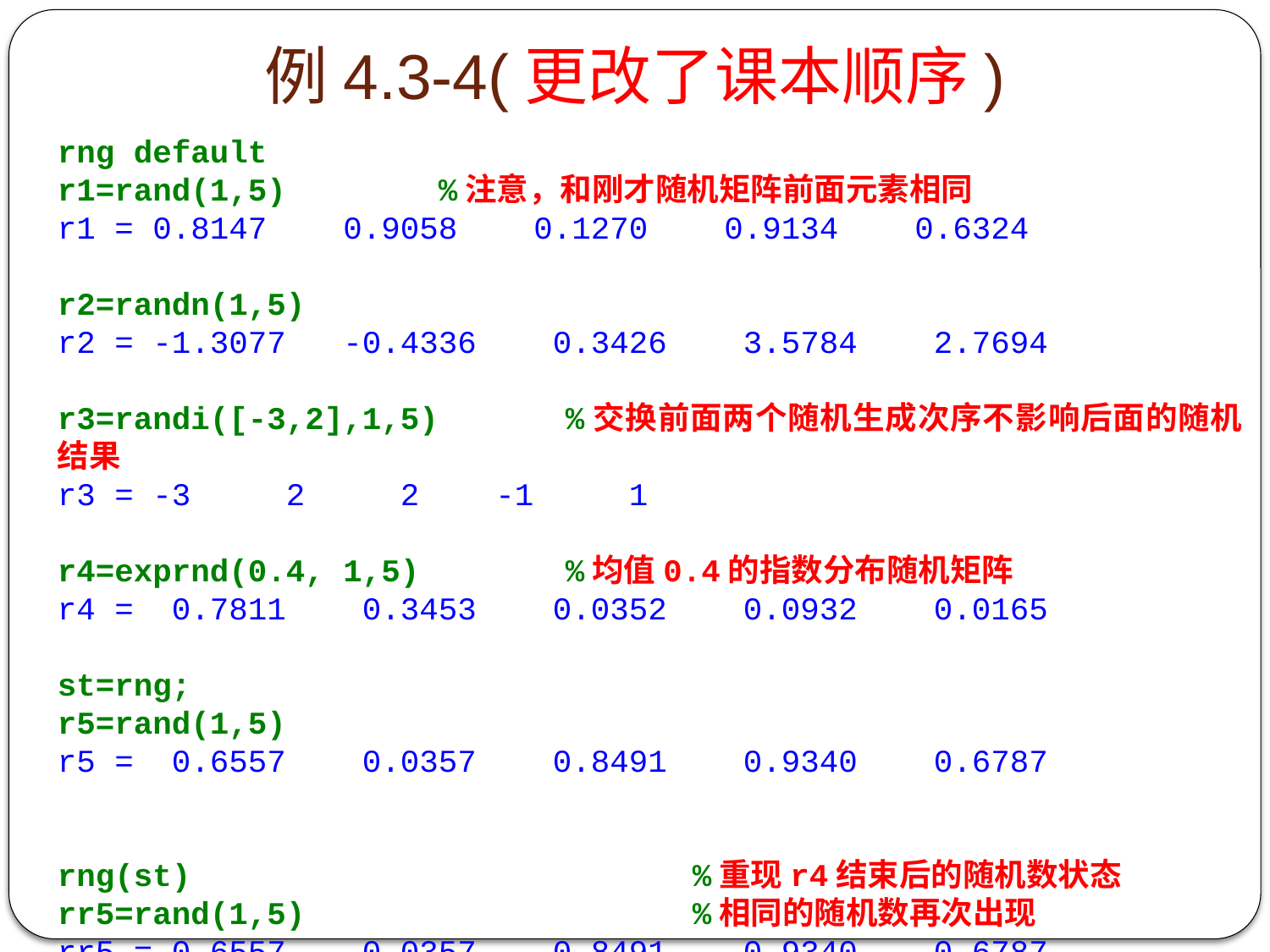

# 例4.3-4(更改了课本顺序)

rng default
r1=rand(1,5)		%注意，和刚才随机矩阵前面元素相同
r1 = 0.8147    0.9058    0.1270    0.9134    0.6324

r2=randn(1,5)
r2 = -1.3077   -0.4336    0.3426    3.5784    2.7694

r3=randi([-3,2],1,5)	%交换前面两个随机生成次序不影响后面的随机结果
r3 = -3     2     2    -1     1

r4=exprnd(0.4, 1,5)		%均值0.4的指数分布随机矩阵
r4 =  0.7811    0.3453    0.0352    0.0932    0.0165

st=rng;
r5=rand(1,5)
r5 =  0.6557    0.0357    0.8491    0.9340    0.6787

rng(st)				%重现r4结束后的随机数状态
rr5=rand(1,5)				%相同的随机数再次出现
rr5 = 0.6557    0.0357    0.8491    0.9340    0.6787